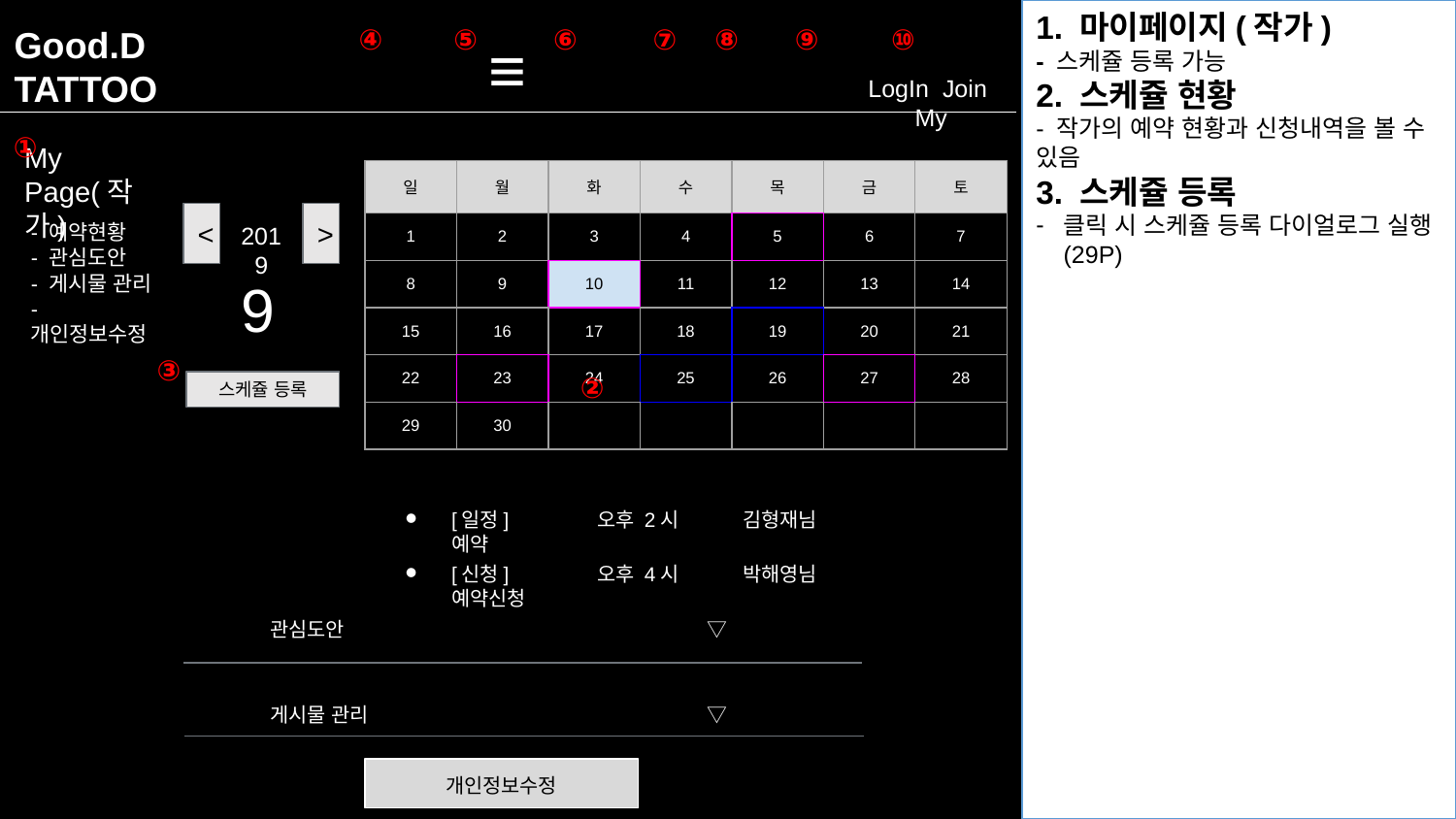

1. 마이페이지(작가)
- 스케쥴 등록 가능
2. 스케쥴 현황
- 작가의 예약 현황과 신청내역을 볼 수   있음
3. 스케쥴 등록
클릭 시 스케쥴 등록 다이얼로그 실행(29P)
④
⑤
⑥
⑦
⑧
⑨
⑩
Good.D
TATTOO
≡
LogIn  Join  My
①
My Page(작가)
| 일 | 월 | 화 | 수 | 목 | 금 | 토 |
| --- | --- | --- | --- | --- | --- | --- |
| 1 | 2 | 3 | 4 | 5 | 6 | 7 |
| 8 | 9 | 10 | 11 | 12 | 13 | 14 |
| 15 | 16 | 17 | 18 | 19 | 20 | 21 |
| 22 | 23 | 24 | 25 | 26 | 27 | 28 |
| 29 | 30 |  |  |  |  |  |
<
>
- 예약현황
- 관심도안
- 게시물 관리
- 개인정보수정
2019
9
③
②
스케쥴 등록
[일정]	오후 2시	김형재님 예약
[신청]	오후 4시	박해영님 예약신청
관심도안			▽

게시물 관리			▽
개인정보수정